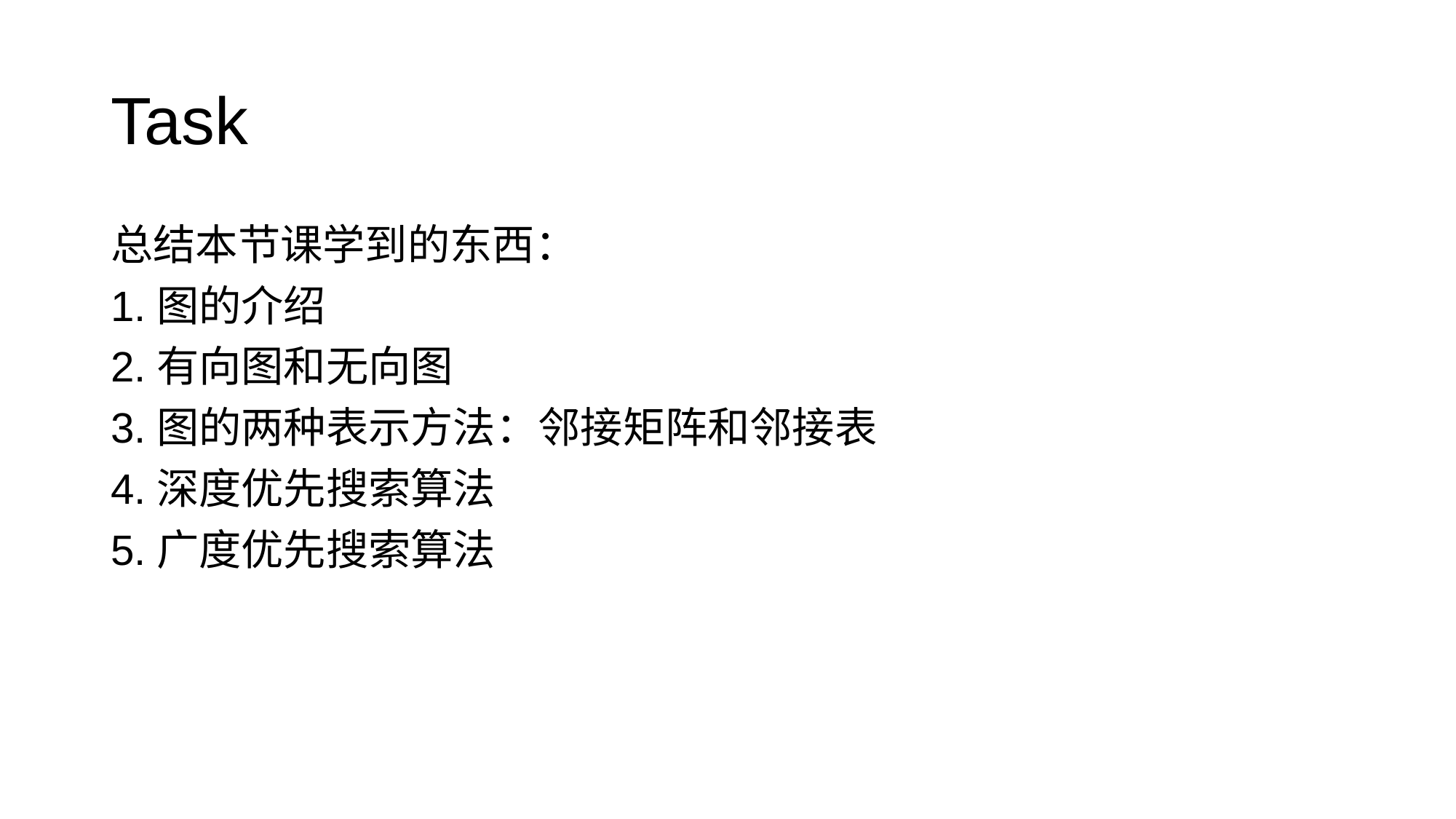

# Task
总结本节课学到的东西：
1.图的介绍
2.有向图和无向图
3.图的两种表示方法：邻接矩阵和邻接表
4.深度优先搜索算法
5.广度优先搜索算法